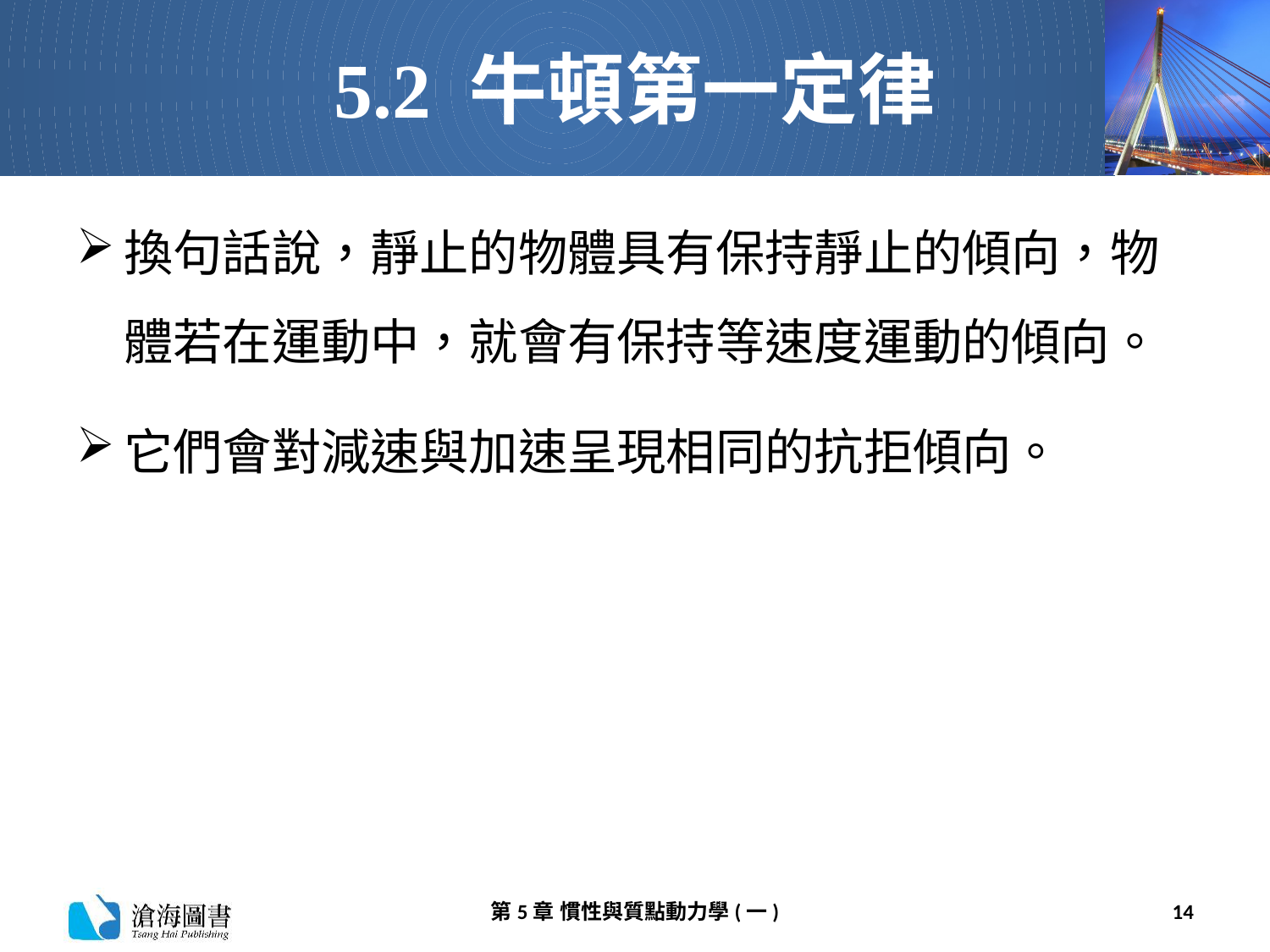

# 5.2 牛頓第一定律
換句話說，靜止的物體具有保持靜止的傾向，物體若在運動中，就會有保持等速度運動的傾向。
它們會對減速與加速呈現相同的抗拒傾向。
第5章 慣性與質點動力學(一)
14